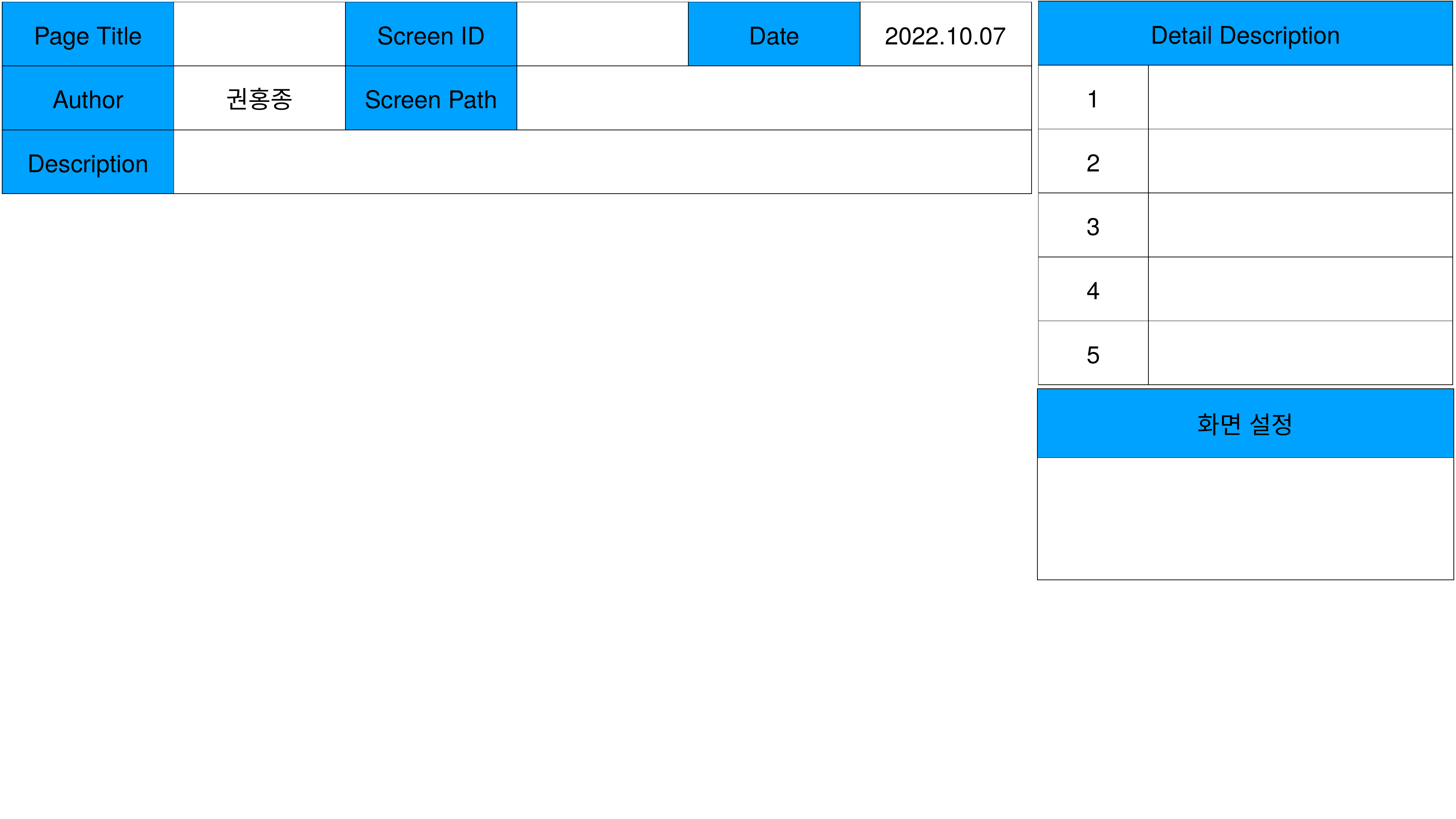

| Detail Description |  |
| --- | --- |
| 1 |  |
| 2 |  |
| 3 |  |
| 4 |  |
| 5 |  |
| Page Title |  | Screen ID |  | Date | 2022.10.07 |
| --- | --- | --- | --- | --- | --- |
| Author | 권홍종 | Screen Path |  |  |  |
| Description |  |  |  |  |  |
| 화면 설정 |
| --- |
|  |